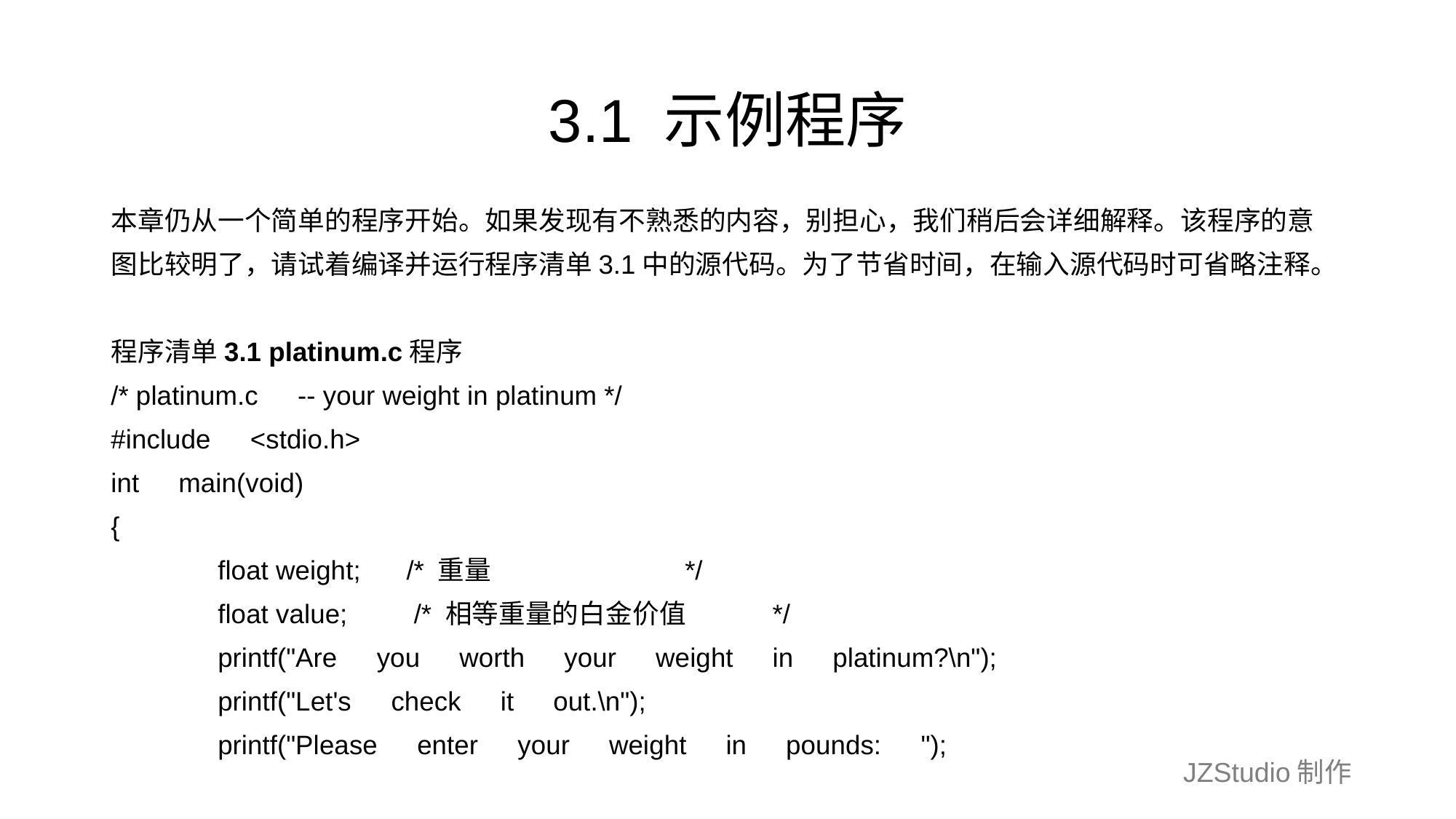

# 3.1 示例程序
本章仍从一个简单的程序开始。如果发现有不熟悉的内容，别担心，我们稍后会详细解释。该程序的意
图比较明了，请试着编译并运行程序清单3.1中的源代码。为了节省时间，在输入源代码时可省略注释。

程序清单3.1 platinum.c程序
/* platinum.c　-- your weight in platinum */
#include　<stdio.h>
int　main(void)
{
	float weight;　 /* 重量　　　　　　　*/
	float value;　　/* 相等重量的白金价值　　　*/
	printf("Are　you　worth　your　weight　in　platinum?\n");
	printf("Let's　check　it　out.\n");
	printf("Please　enter　your　weight　in　pounds:　");